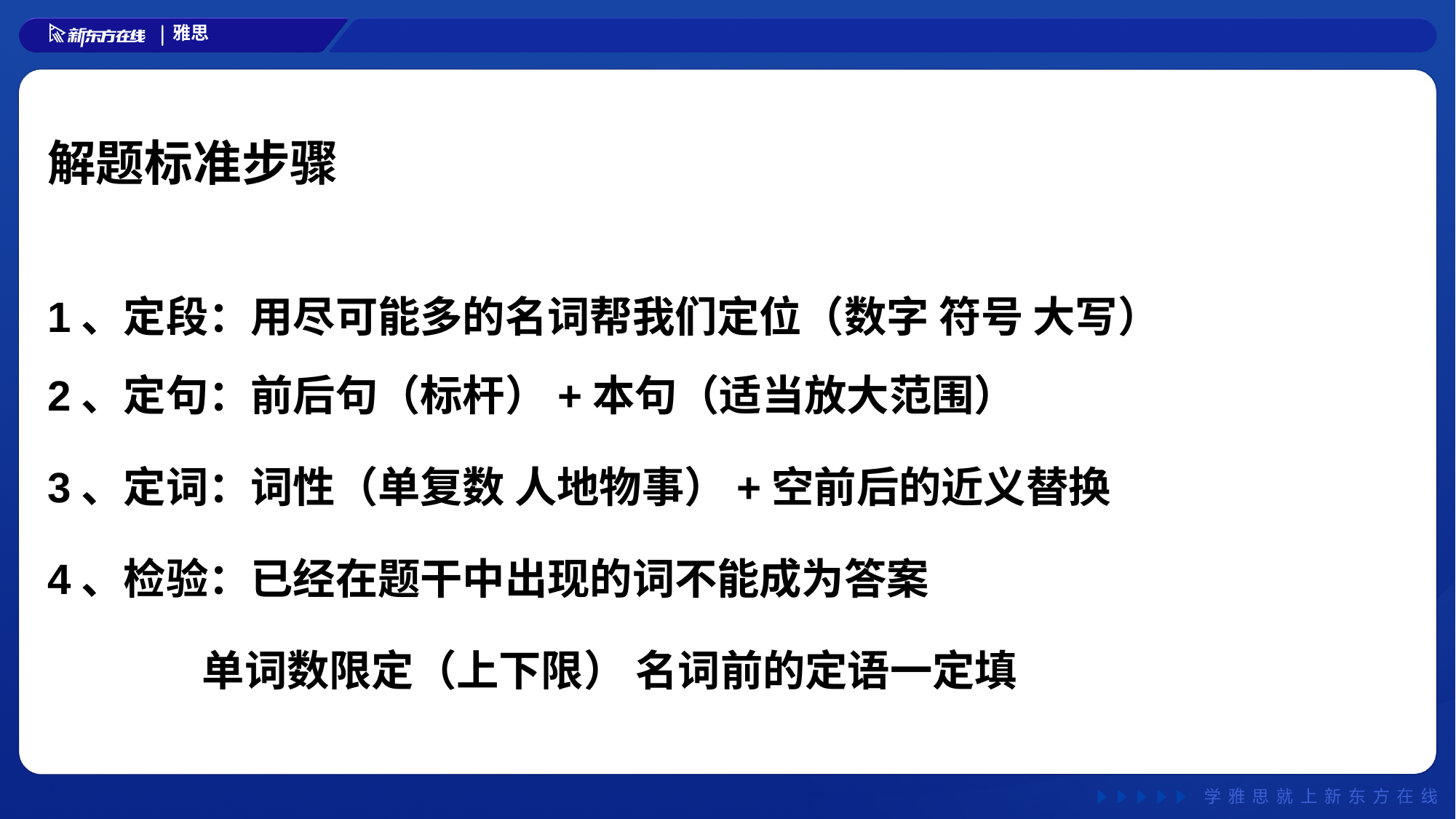

解题标准步骤

1、定段：用尽可能多的名词帮我们定位（数字 符号 大写）

2、定句：前后句（标杆）+本句（适当放大范围）

3、定词：词性（单复数 人地物事）+空前后的近义替换

4、检验：已经在题干中出现的词不能成为答案

               单词数限定（上下限） 名词前的定语一定填